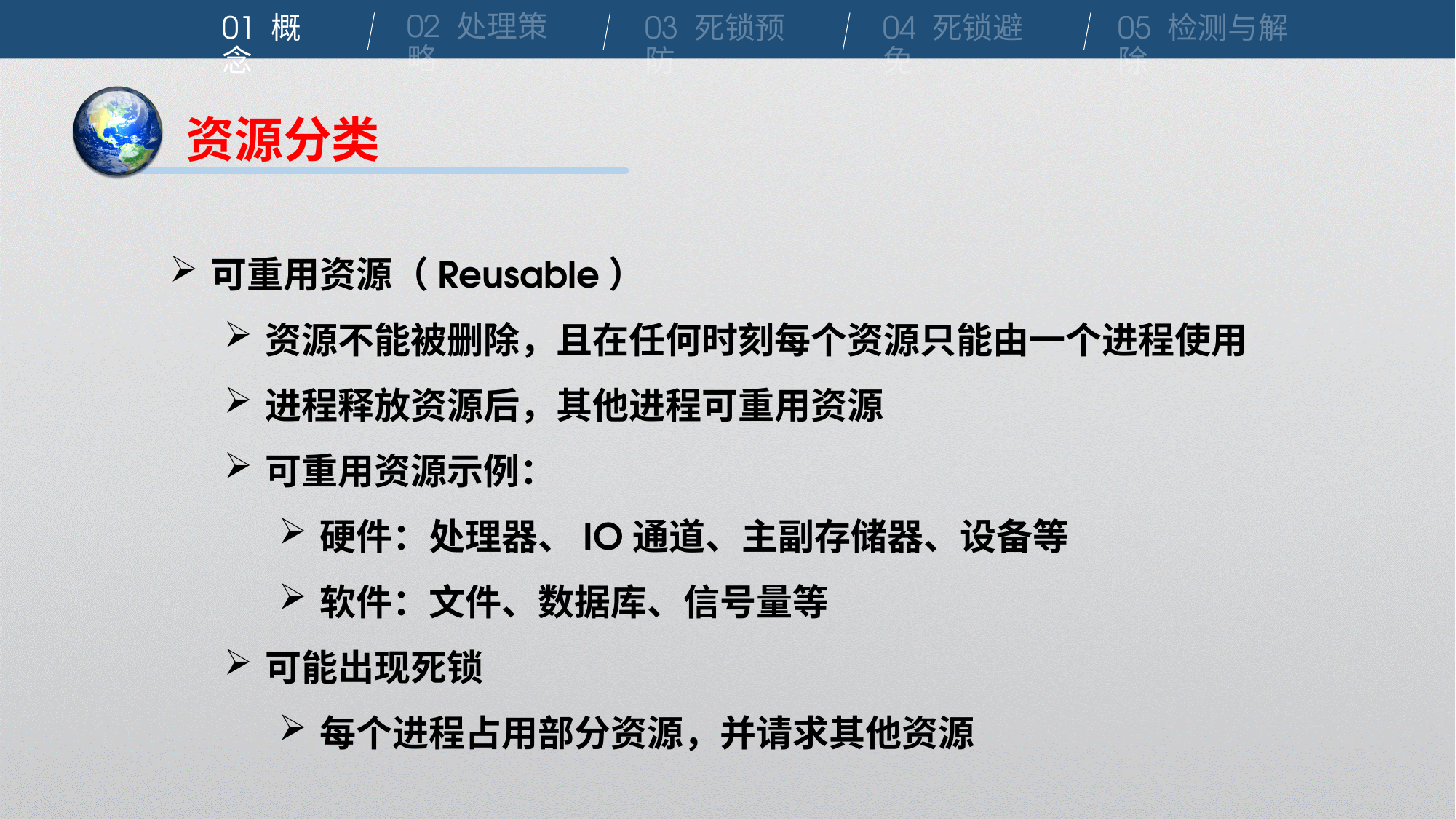

02 处理策略
01 概念
04 死锁避免
03 死锁预防
05 检测与解除
资源分类
可重用资源（Reusable）
资源不能被删除，且在任何时刻每个资源只能由一个进程使用
进程释放资源后，其他进程可重用资源
可重用资源示例：
硬件：处理器、IO通道、主副存储器、设备等
软件：文件、数据库、信号量等
可能出现死锁
每个进程占用部分资源，并请求其他资源